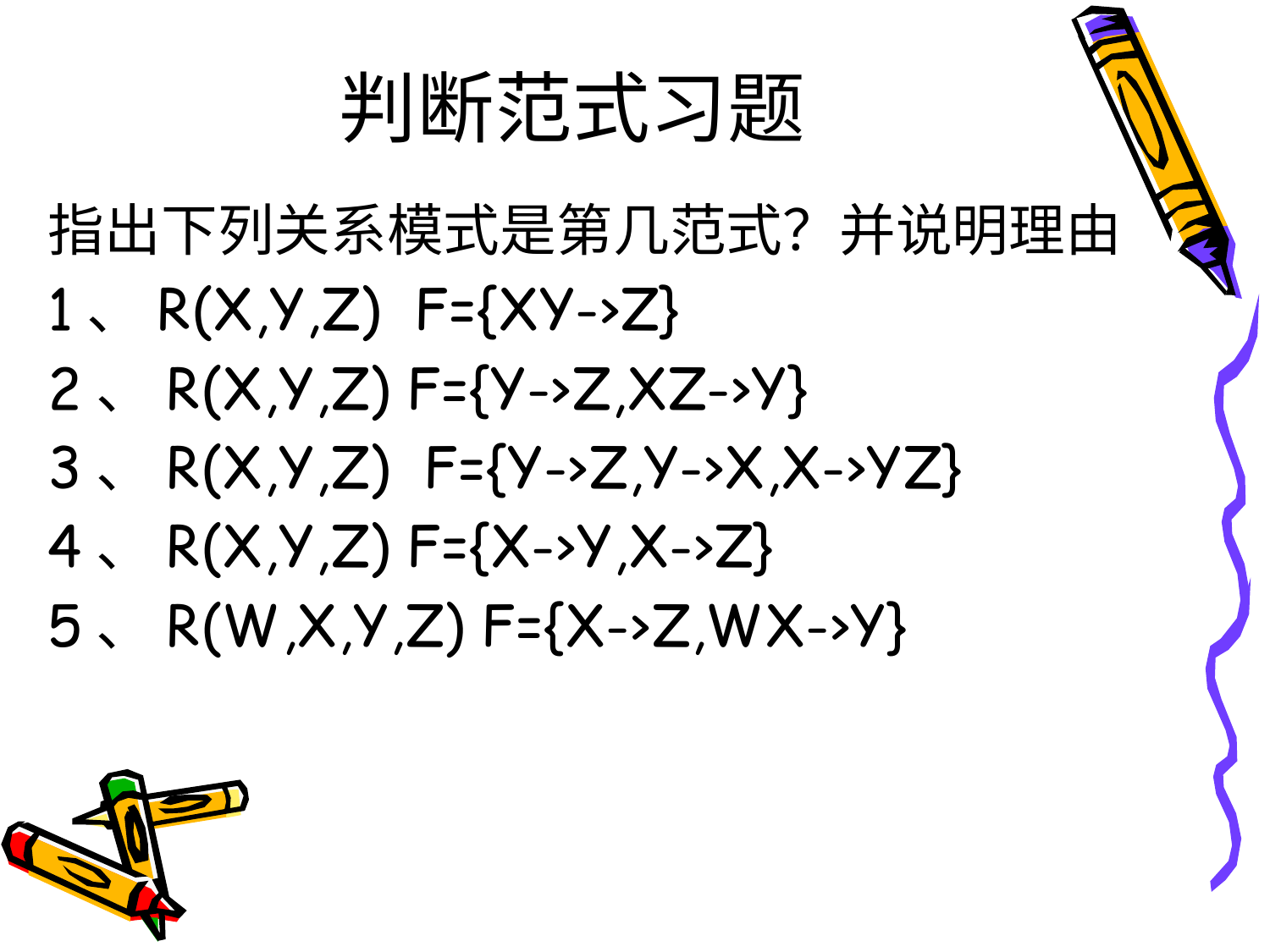

# 判断范式习题

指出下列关系模式是第几范式？并说明理由
1、R(X,Y,Z)  F={XY->Z}
2、R(X,Y,Z) F={Y->Z,XZ->Y}
3、R(X,Y,Z)  F={Y->Z,Y->X,X->YZ}
4、R(X,Y,Z) F={X->Y,X->Z}
5、R(W,X,Y,Z) F={X->Z,WX->Y}